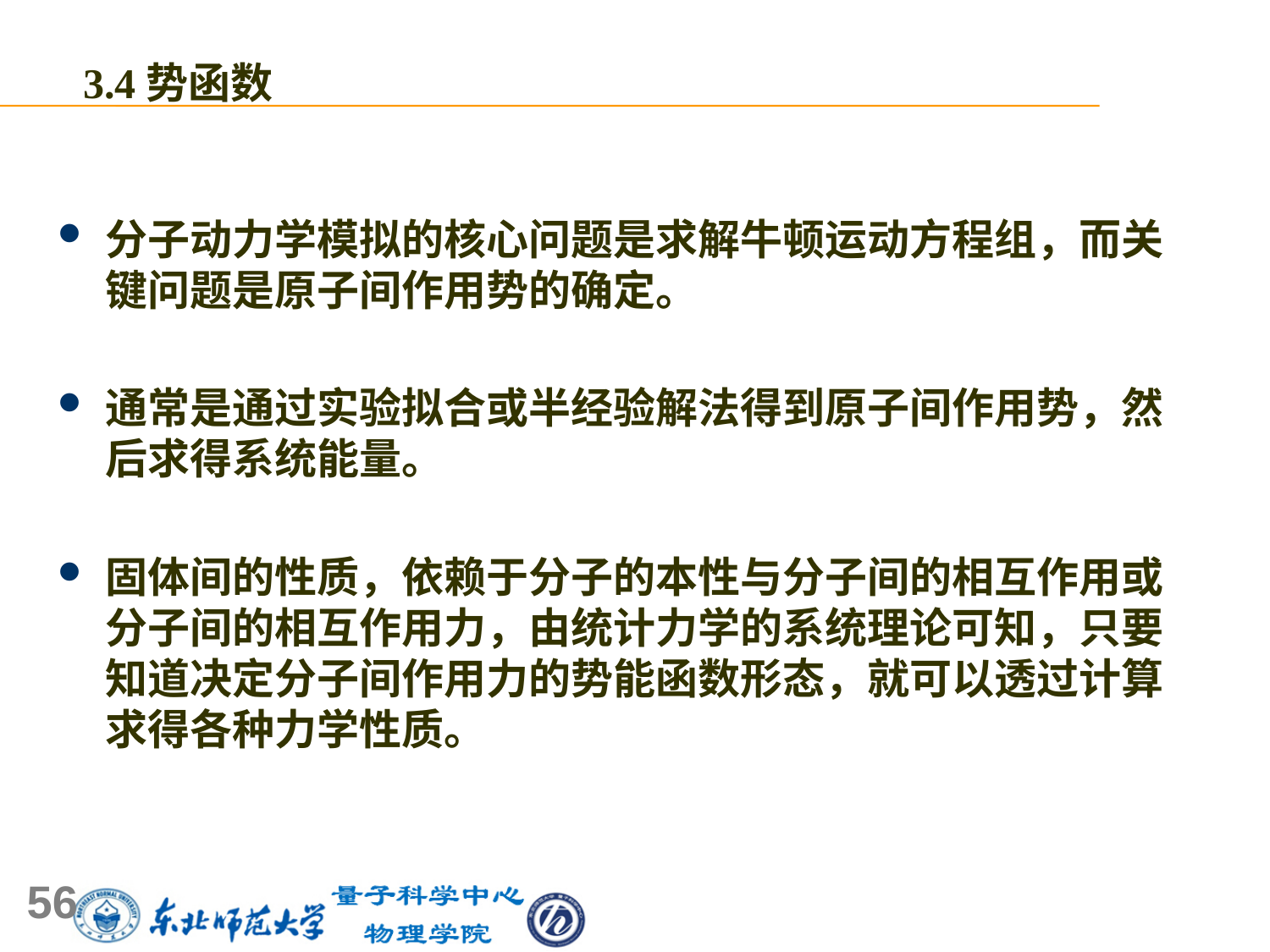

3.4势函数

分子动力学模拟的核心问题是求解牛顿运动方程组，而关键问题是原子间作用势的确定。

通常是通过实验拟合或半经验解法得到原子间作用势，然后求得系统能量。

固体间的性质，依赖于分子的本性与分子间的相互作用或分子间的相互作用力，由统计力学的系统理论可知，只要知道决定分子间作用力的势能函数形态，就可以透过计算求得各种力学性质。

56